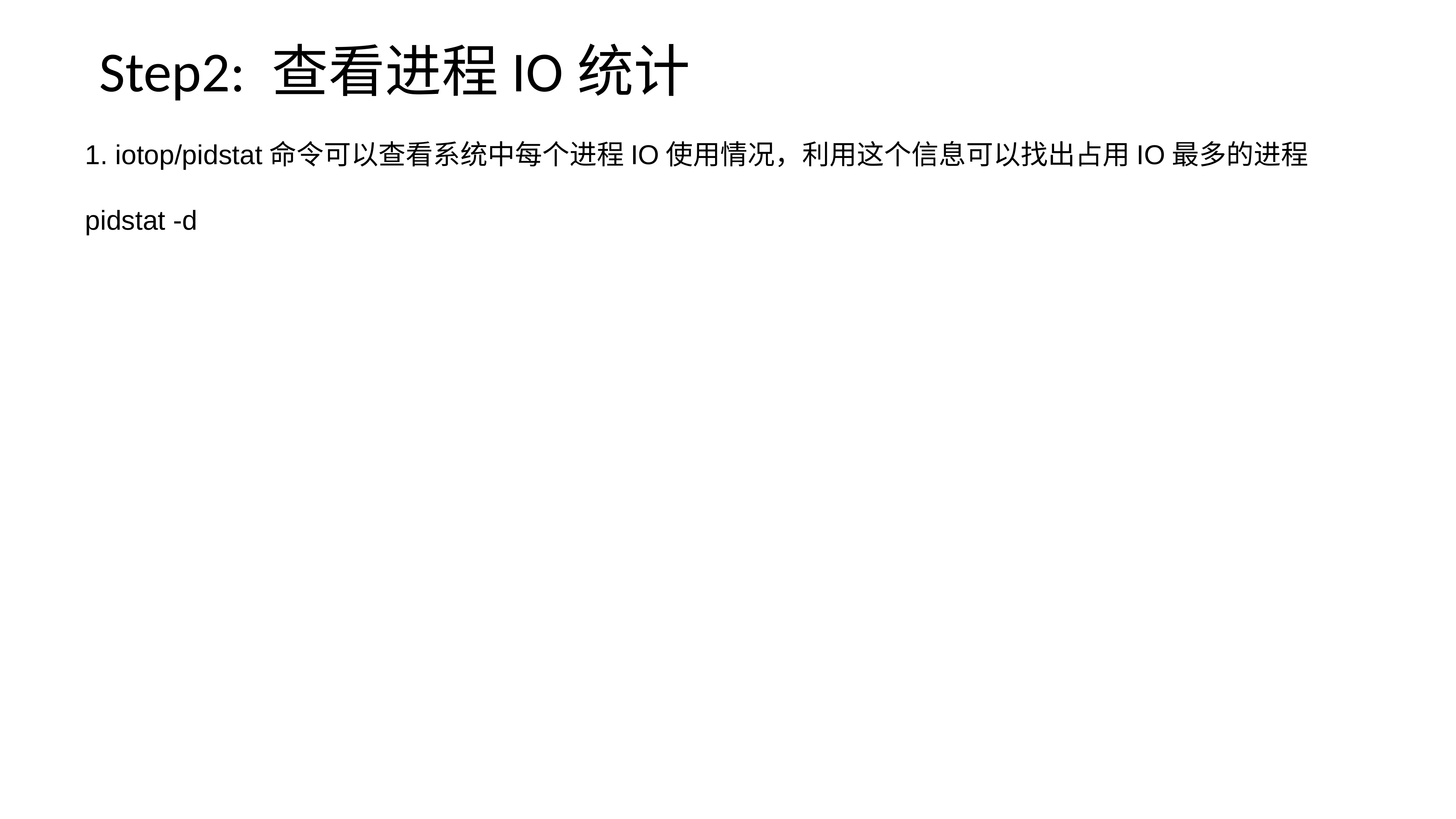

Step2: 查看进程IO统计
 iotop/pidstat命令可以查看系统中每个进程IO使用情况，利用这个信息可以找出占用IO最多的进程

pidstat -d